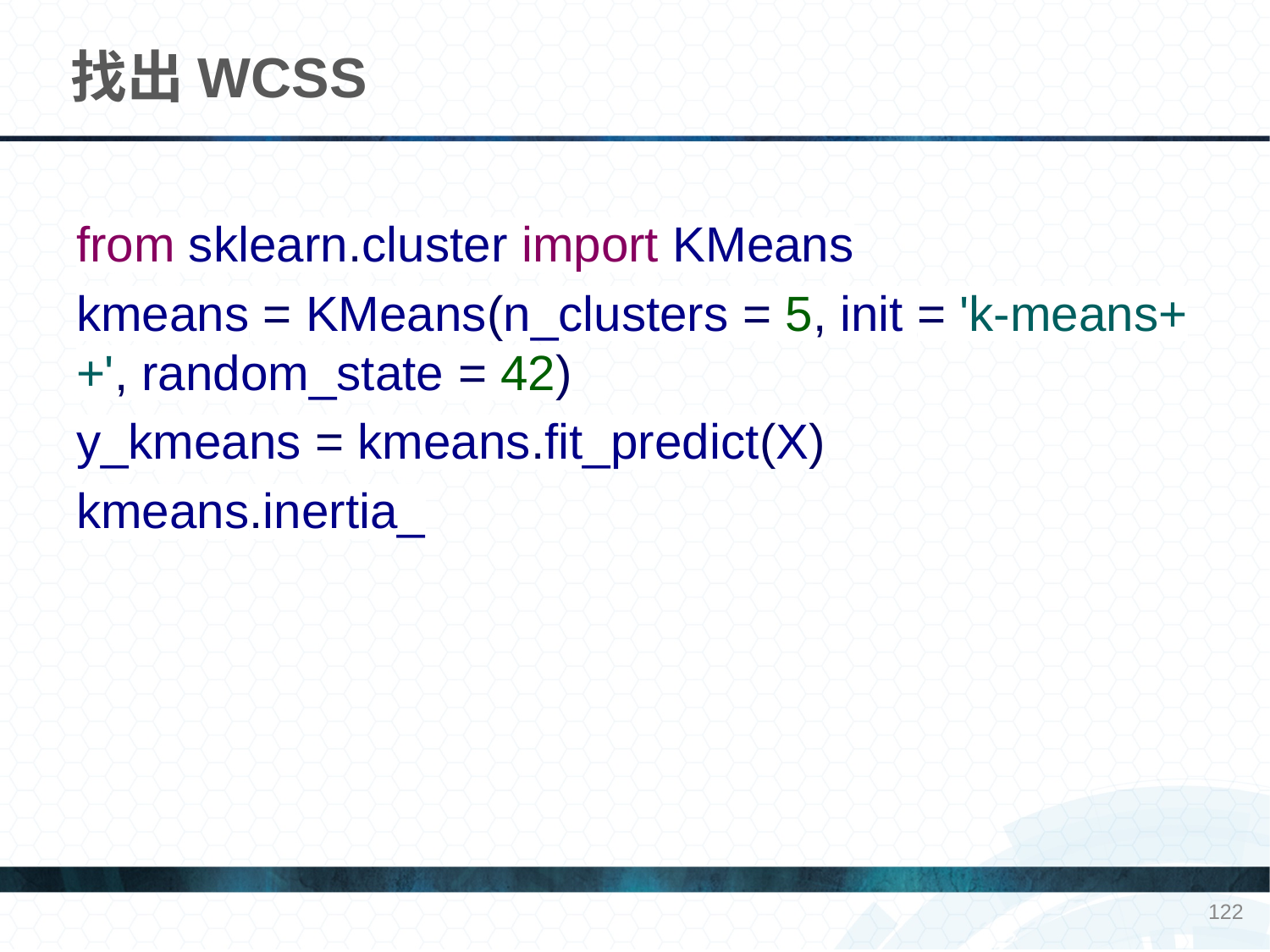

# 找出WCSS
from sklearn.cluster import KMeans
kmeans = KMeans(n_clusters = 5, init = 'k-means++', random_state = 42)
y_kmeans = kmeans.fit_predict(X)
kmeans.inertia_
122